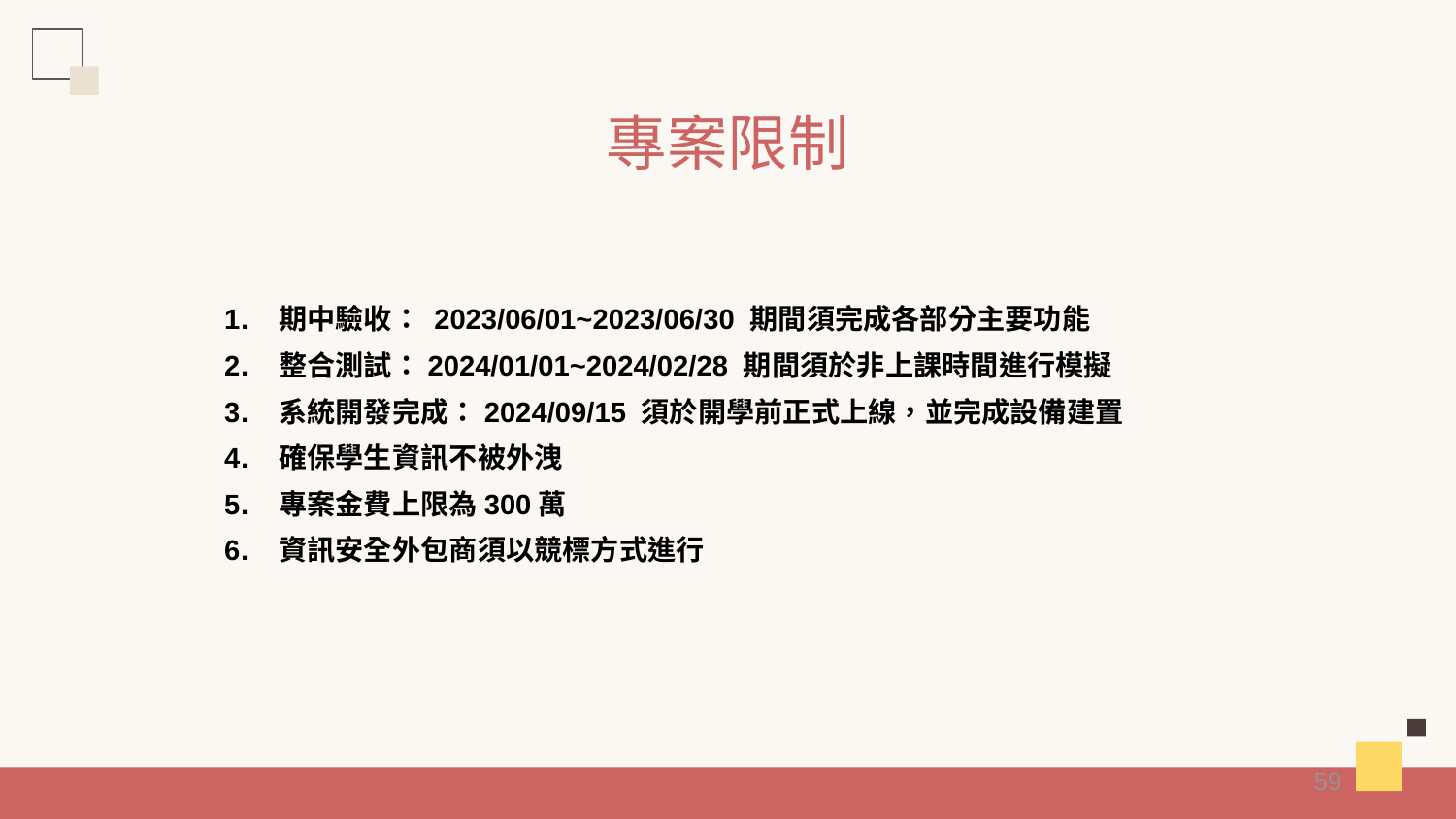

# 專案限制
期中驗收： 2023/06/01~2023/06/30 期間須完成各部分主要功能
整合測試：2024/01/01~2024/02/28 期間須於非上課時間進行模擬
系統開發完成：2024/09/15 須於開學前正式上線，並完成設備建置
確保學生資訊不被外洩
專案金費上限為300萬
資訊安全外包商須以競標方式進行
59